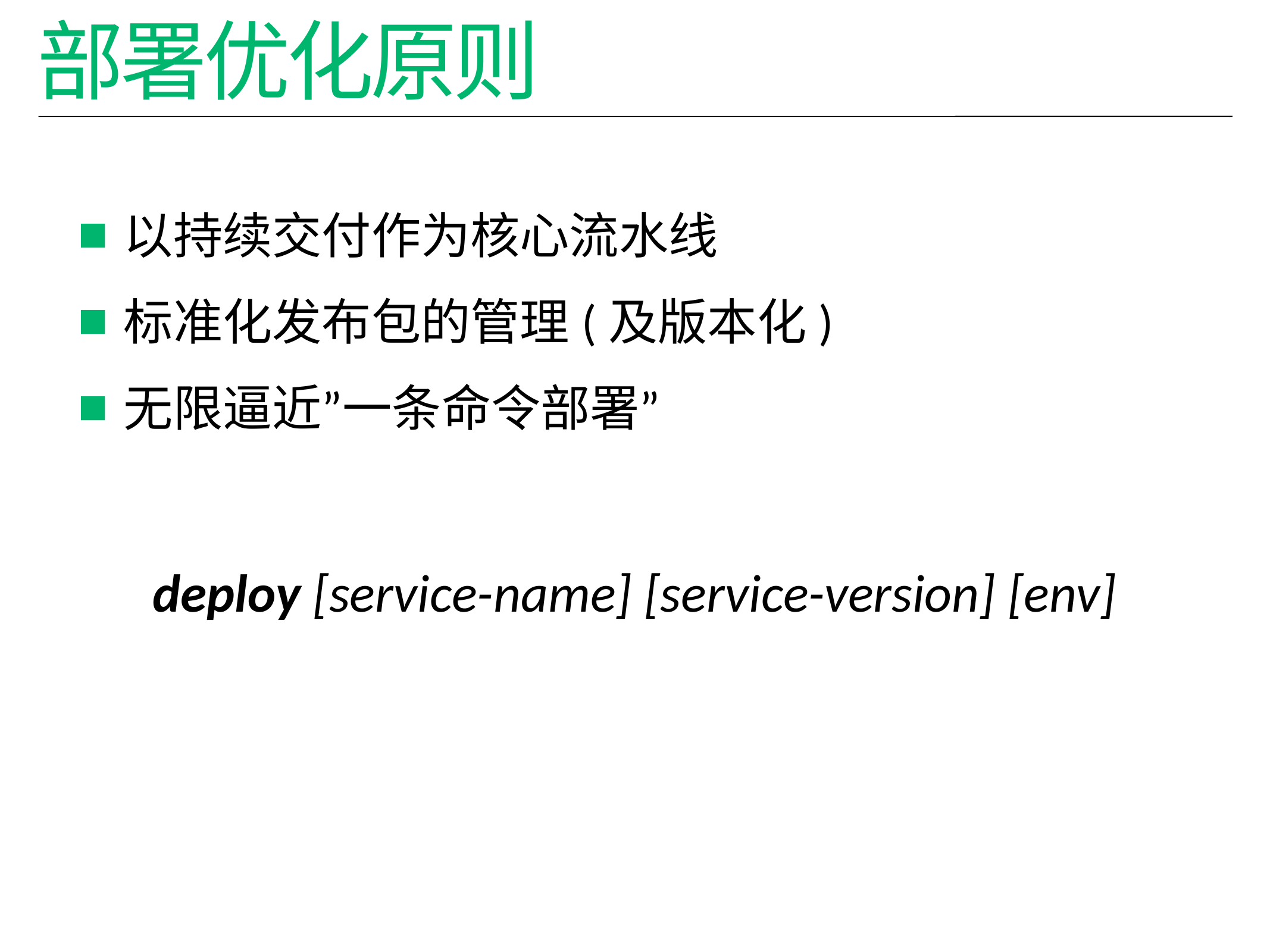

# 部署优化原则
以持续交付作为核心流水线
标准化发布包的管理(及版本化)
无限逼近”一条命令部署”
deploy [service-name] [service-version] [env]
102